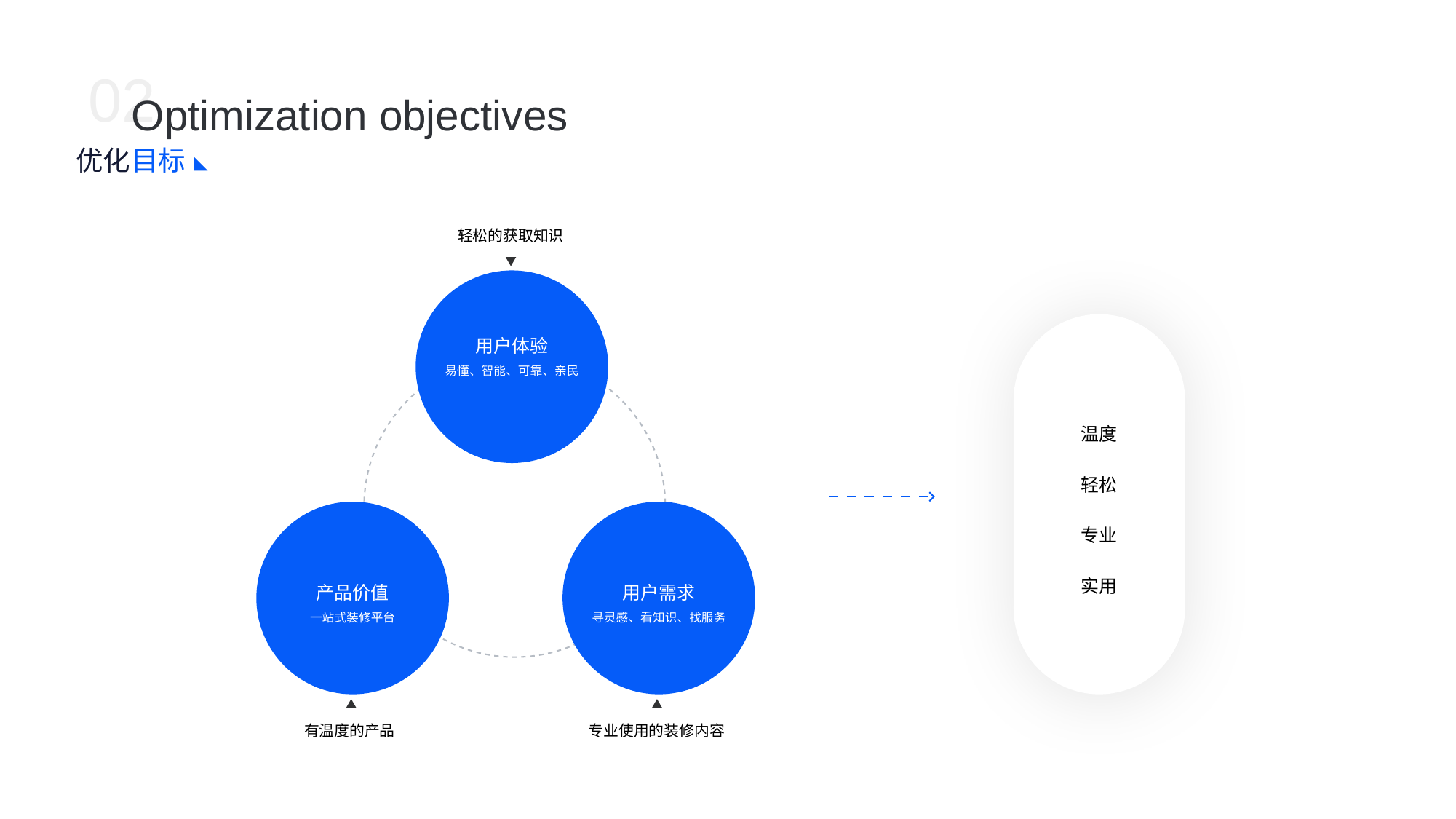

02
Optimization objectives
优化
目标

轻松的获取知识

用户体验

易懂、智能、可靠、亲民
温度
轻松

专业
实用
产品价值
用户需求
一站式装修平台
寻灵感、看知识、找服务

有温度的产品
专业使用的装修内容